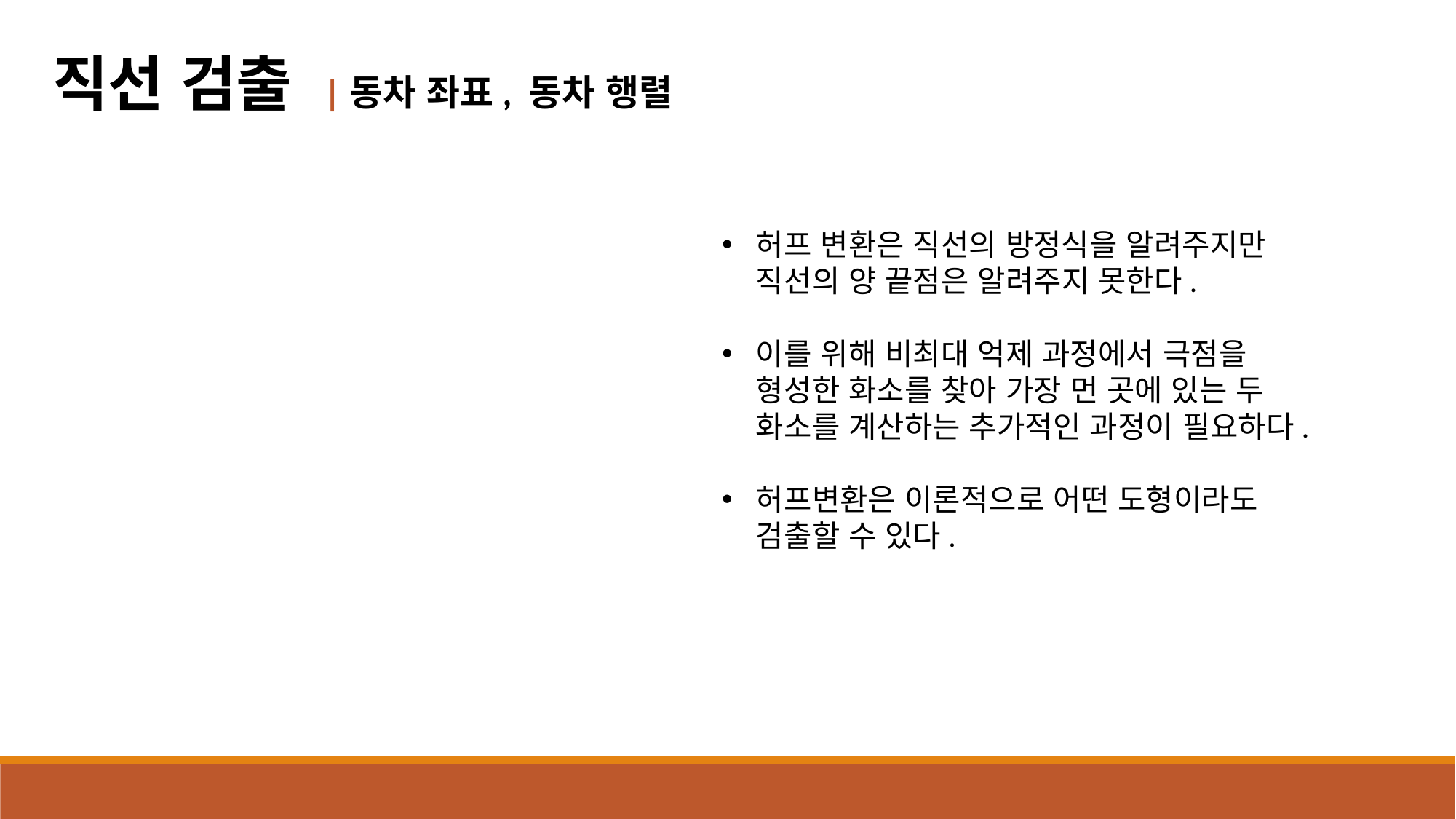

직선 검출 |동차 좌표, 동차 행렬
허프 변환은 직선의 방정식을 알려주지만 직선의 양 끝점은 알려주지 못한다.

이를 위해 비최대 억제 과정에서 극점을 형성한 화소를 찾아 가장 먼 곳에 있는 두 화소를 계산하는 추가적인 과정이 필요하다.

허프변환은 이론적으로 어떤 도형이라도 검출할 수 있다.